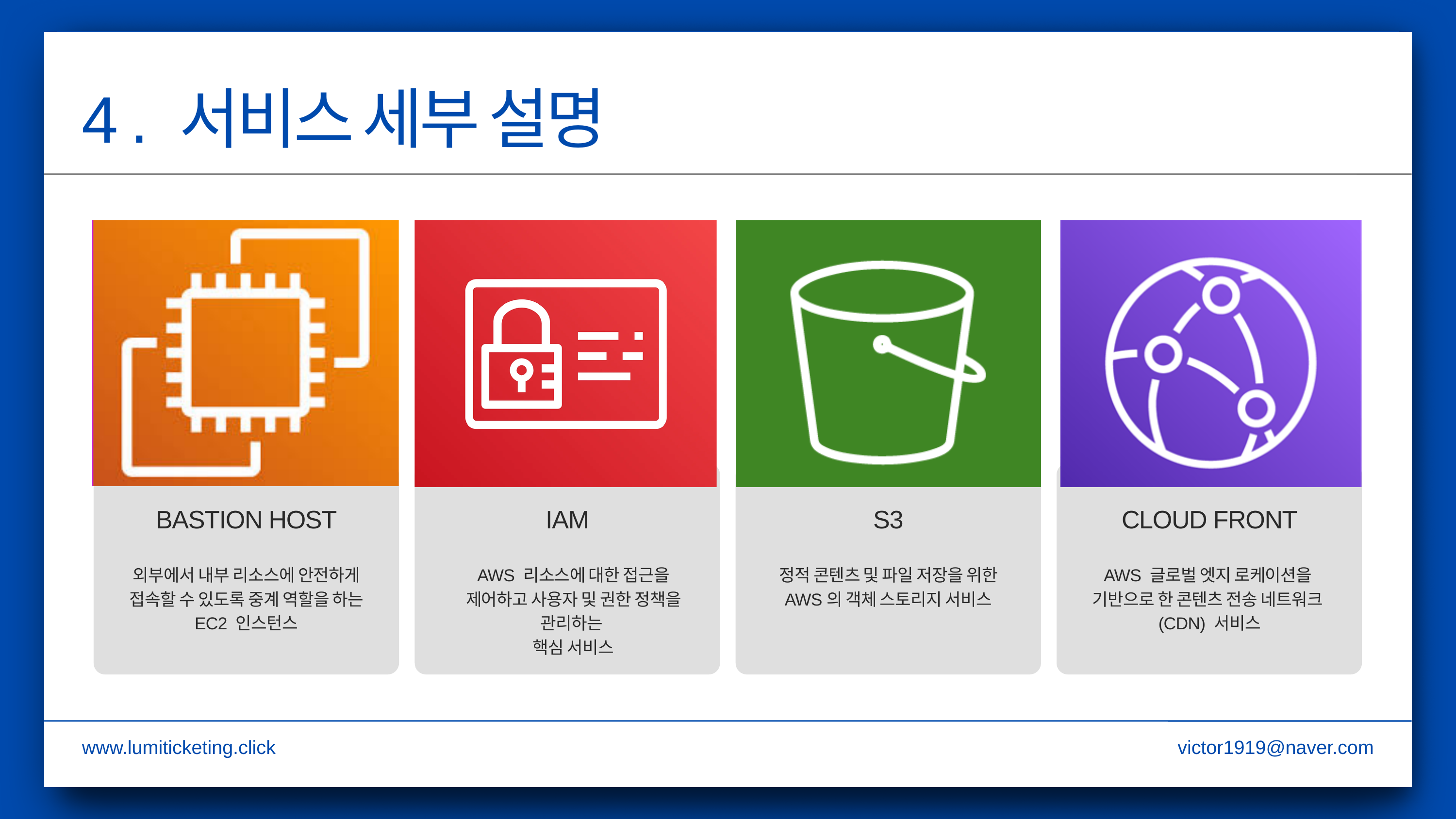

4 . 서비스 세부 설명

BASTION HOST
IAM
S3
CLOUD FRONT
외부에서 내부 리소스에 안전하게 접속할 수 있도록 중계 역할을 하는 EC2 인스턴스
AWS 리소스에 대한 접근을 제어하고 사용자 및 권한 정책을 관리하는
핵심 서비스
정적 콘텐츠 및 파일 저장을 위한 AWS의 객체 스토리지 서비스
AWS 글로벌 엣지 로케이션을
기반으로 한 콘텐츠 전송 네트워크(CDN) 서비스

www.lumiticketing.click
victor1919@naver.com